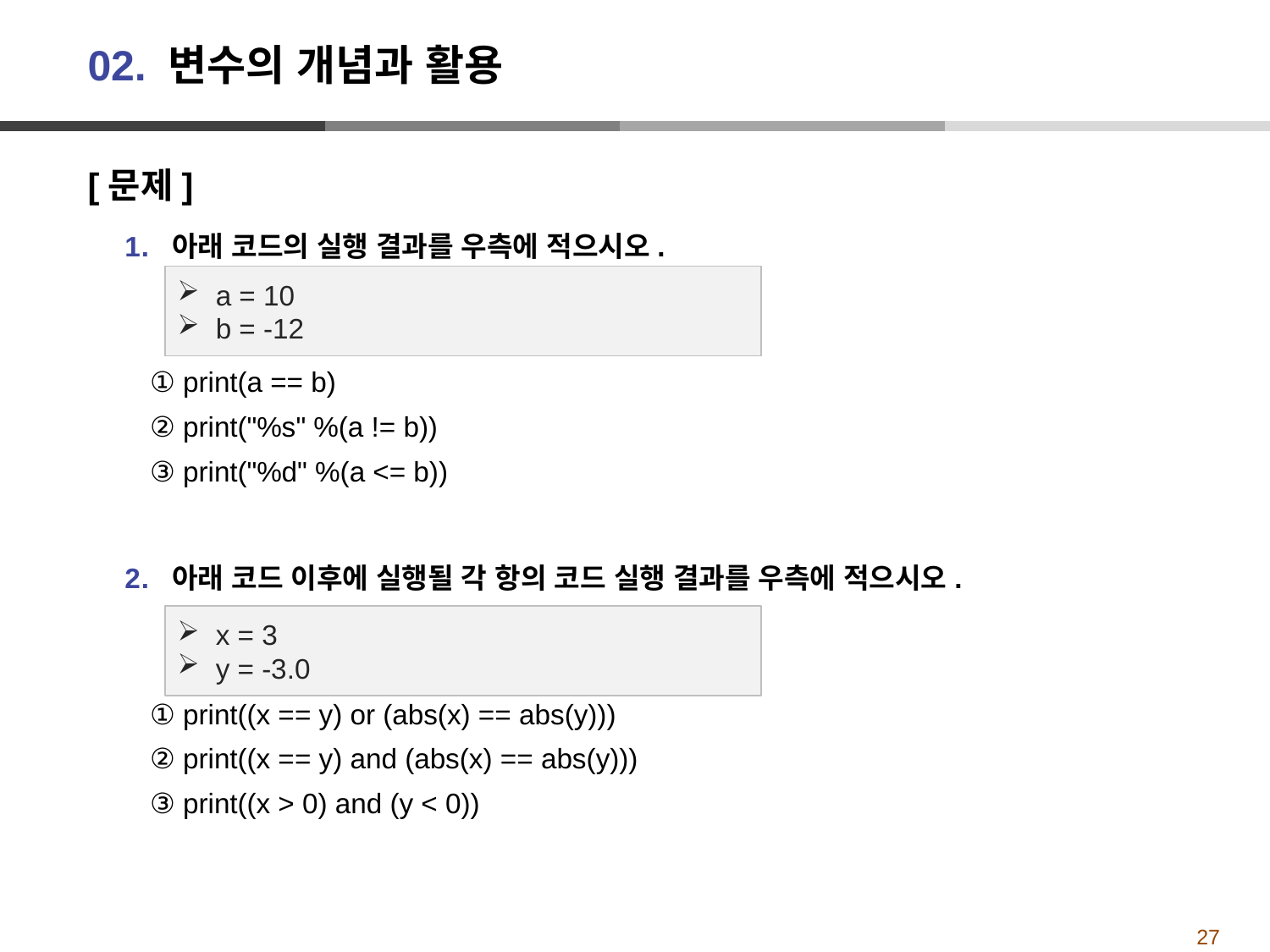

# 02. 변수의 개념과 활용
[문제]
아래 코드의 실행 결과를 우측에 적으시오.

① print(a == b)
② print("%s" %(a != b))
③ print("%d" %(a <= b))

아래 코드 이후에 실행될 각 항의 코드 실행 결과를 우측에 적으시오.

① print((x == y) or (abs(x) == abs(y)))
② print((x == y) and (abs(x) == abs(y)))
③ print((x > 0) and (y < 0))

a = 10
b = -12
x = 3
y = -3.0